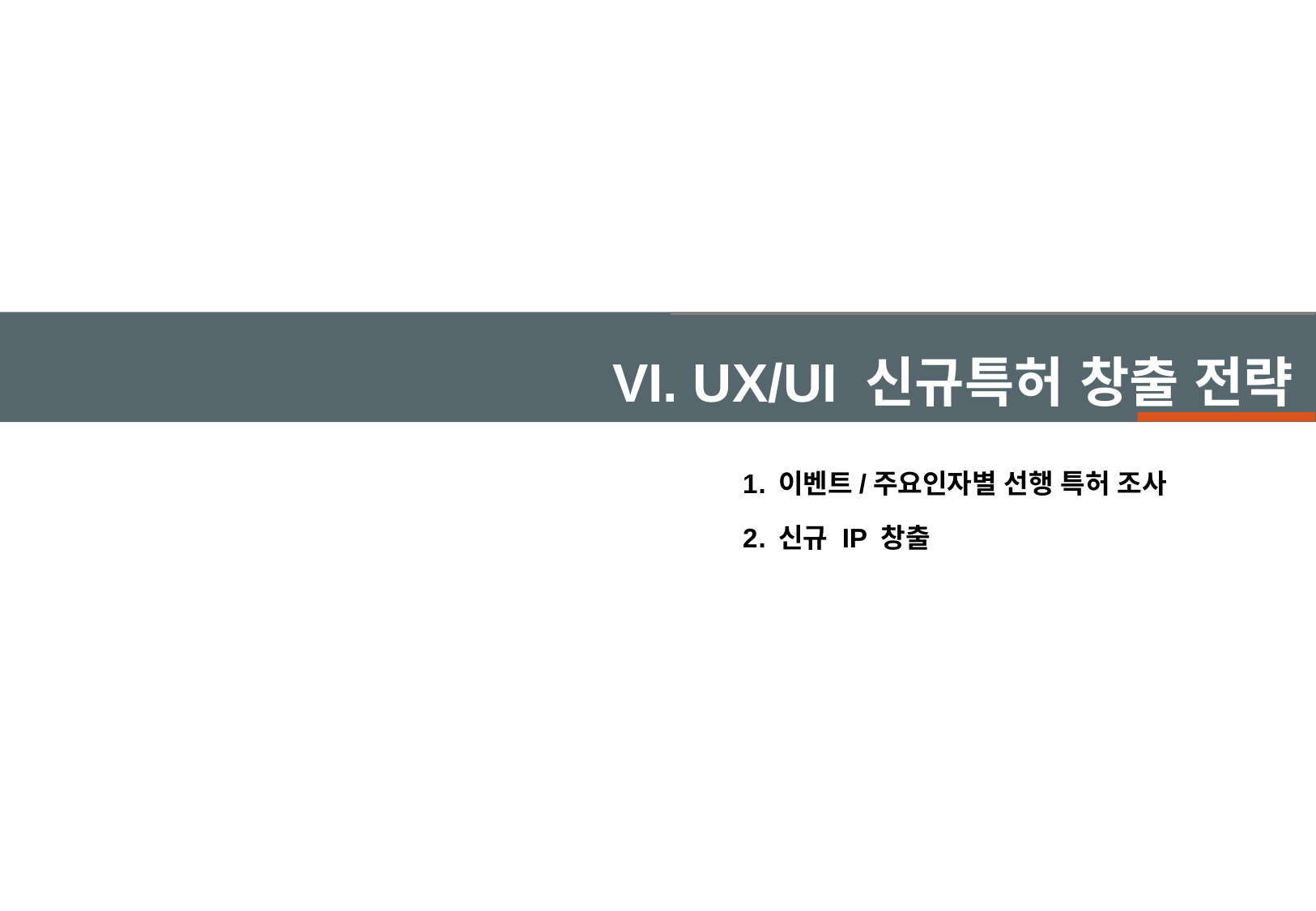

VI. UX/UI 신규특허 창출 전략
이벤트/주요인자별 선행 특허 조사
신규 IP 창출